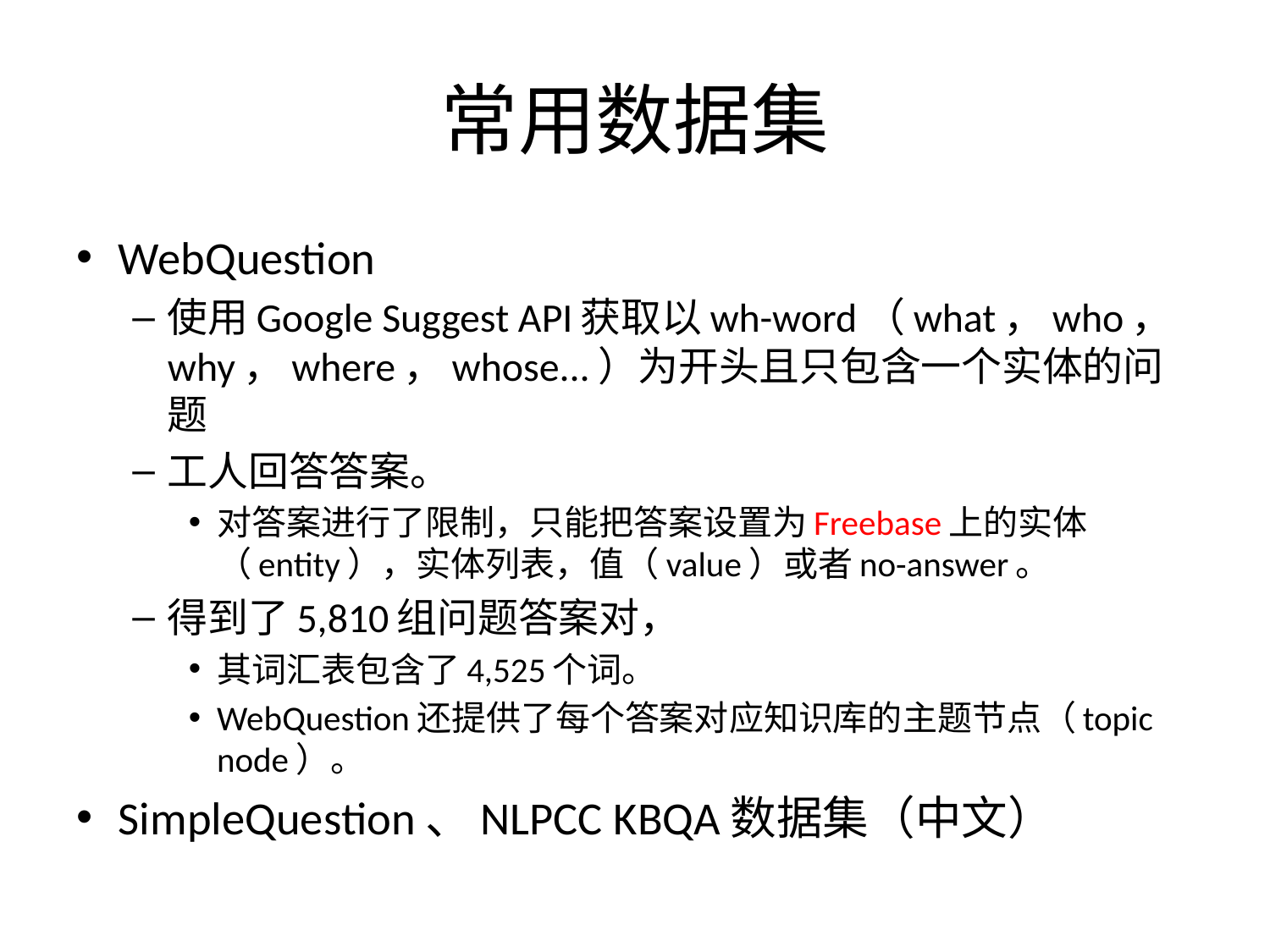

# 常用数据集
WebQuestion
使用Google Suggest API获取以wh-word（what，who，why，where，whose...）为开头且只包含一个实体的问题
工人回答答案。
对答案进行了限制，只能把答案设置为Freebase上的实体（entity），实体列表，值（value）或者no-answer。
得到了5,810组问题答案对，
其词汇表包含了4,525个词。
WebQuestion还提供了每个答案对应知识库的主题节点（topic node）。
SimpleQuestion、NLPCC KBQA数据集（中文）